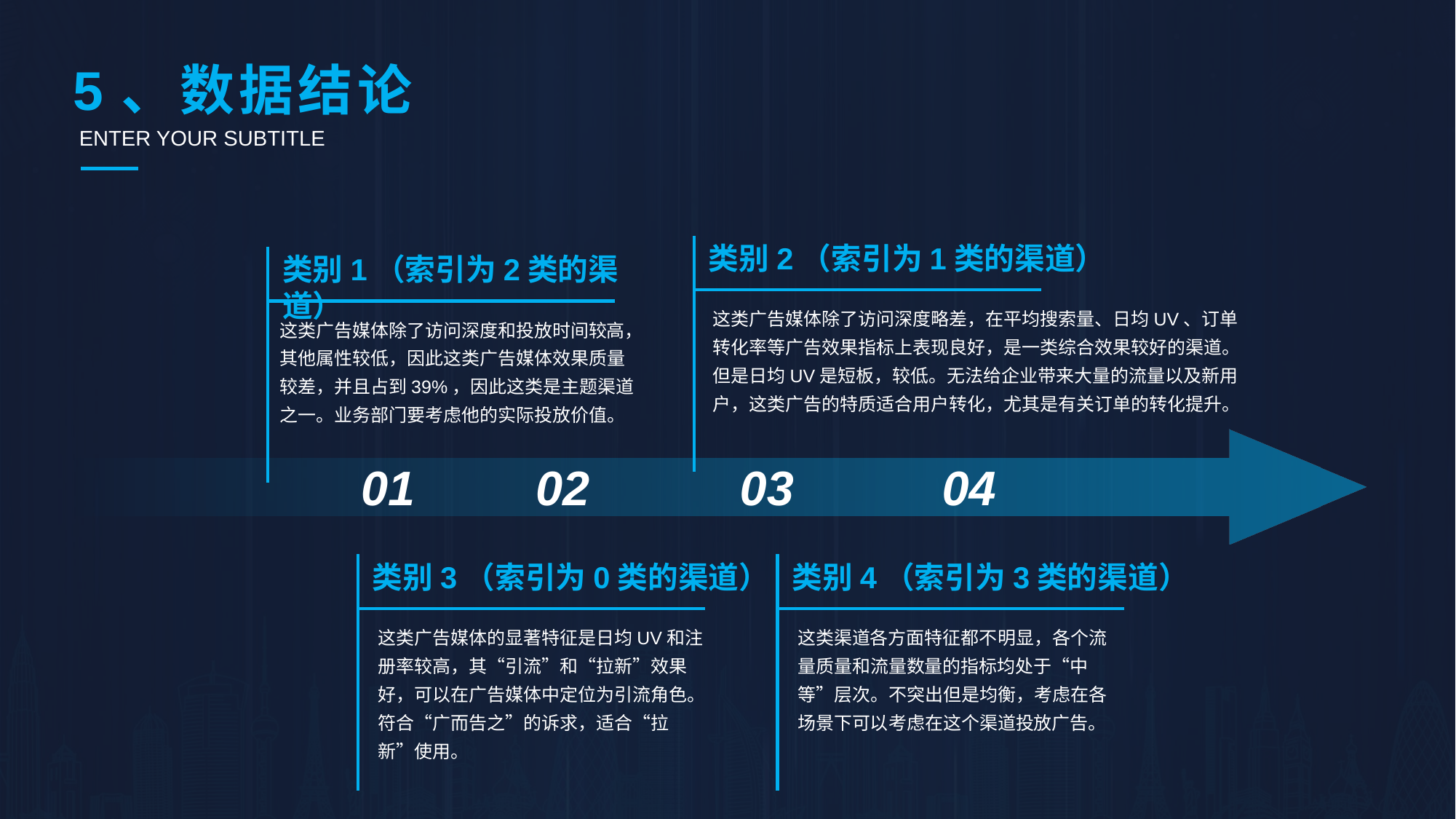

# 5、数据结论
ENTER YOUR SUBTITLE
类别2（索引为1类的渠道）
类别1（索引为2类的渠道）
这类广告媒体除了访问深度略差，在平均搜索量、日均UV、订单转化率等广告效果指标上表现良好，是一类综合效果较好的渠道。
但是日均UV是短板，较低。无法给企业带来大量的流量以及新用户，这类广告的特质适合用户转化，尤其是有关订单的转化提升。
这类广告媒体除了访问深度和投放时间较高，其他属性较低，因此这类广告媒体效果质量较差，并且占到39%，因此这类是主题渠道之一。业务部门要考虑他的实际投放价值。

01
02
03
04
类别3（索引为0类的渠道）
类别4（索引为3类的渠道）
这类广告媒体的显著特征是日均UV和注册率较高，其“引流”和“拉新”效果好，可以在广告媒体中定位为引流角色。
符合“广而告之”的诉求，适合“拉新”使用。
这类渠道各方面特征都不明显，各个流量质量和流量数量的指标均处于“中等”层次。不突出但是均衡，考虑在各场景下可以考虑在这个渠道投放广告。